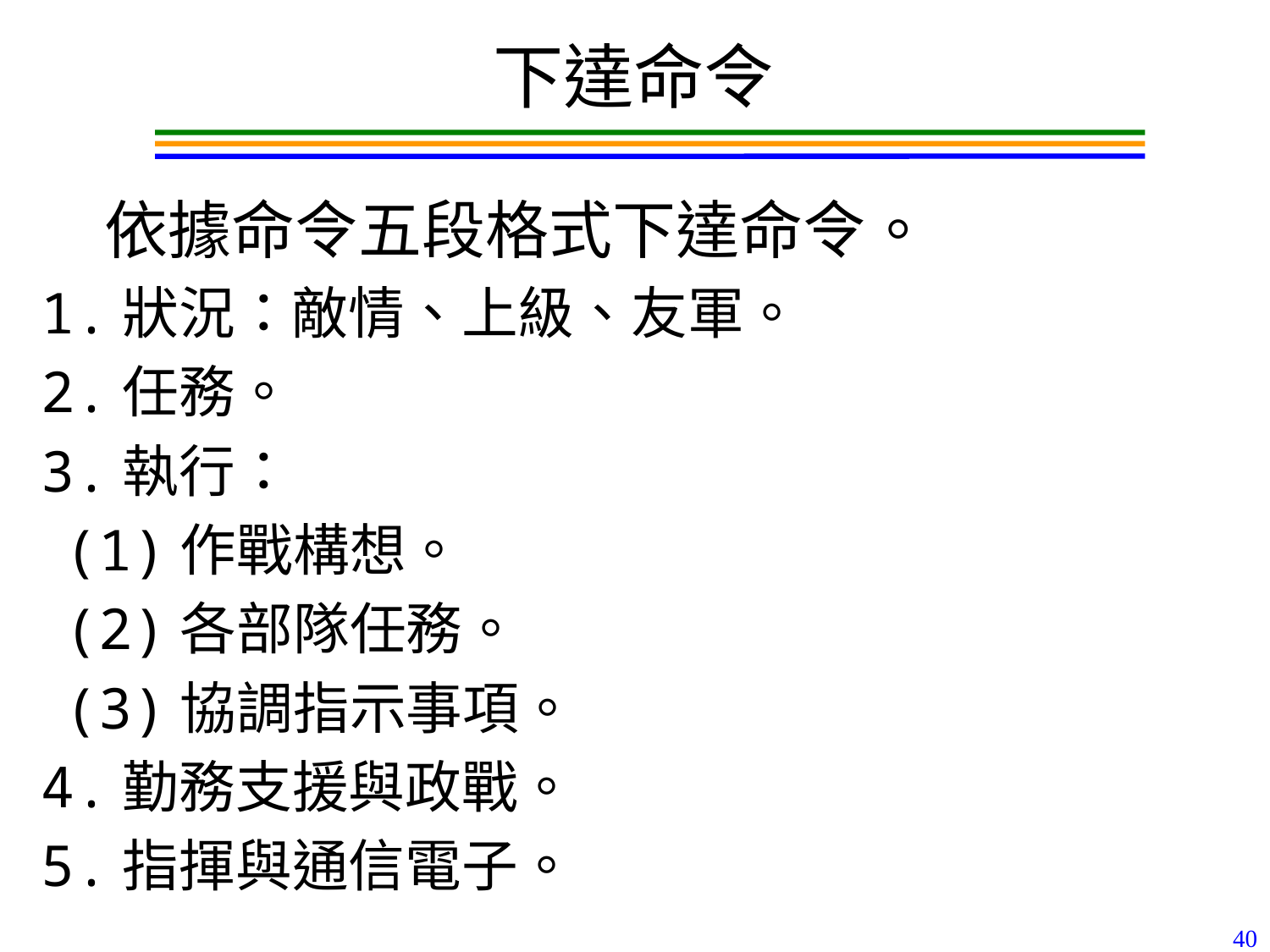

下達命令
依據命令五段格式下達命令。
1.狀況：敵情、上級、友軍。
2.任務。
3.執行：
(1)作戰構想。
(2)各部隊任務。
(3)協調指示事項。
4.勤務支援與政戰。
5.指揮與通信電子。
40